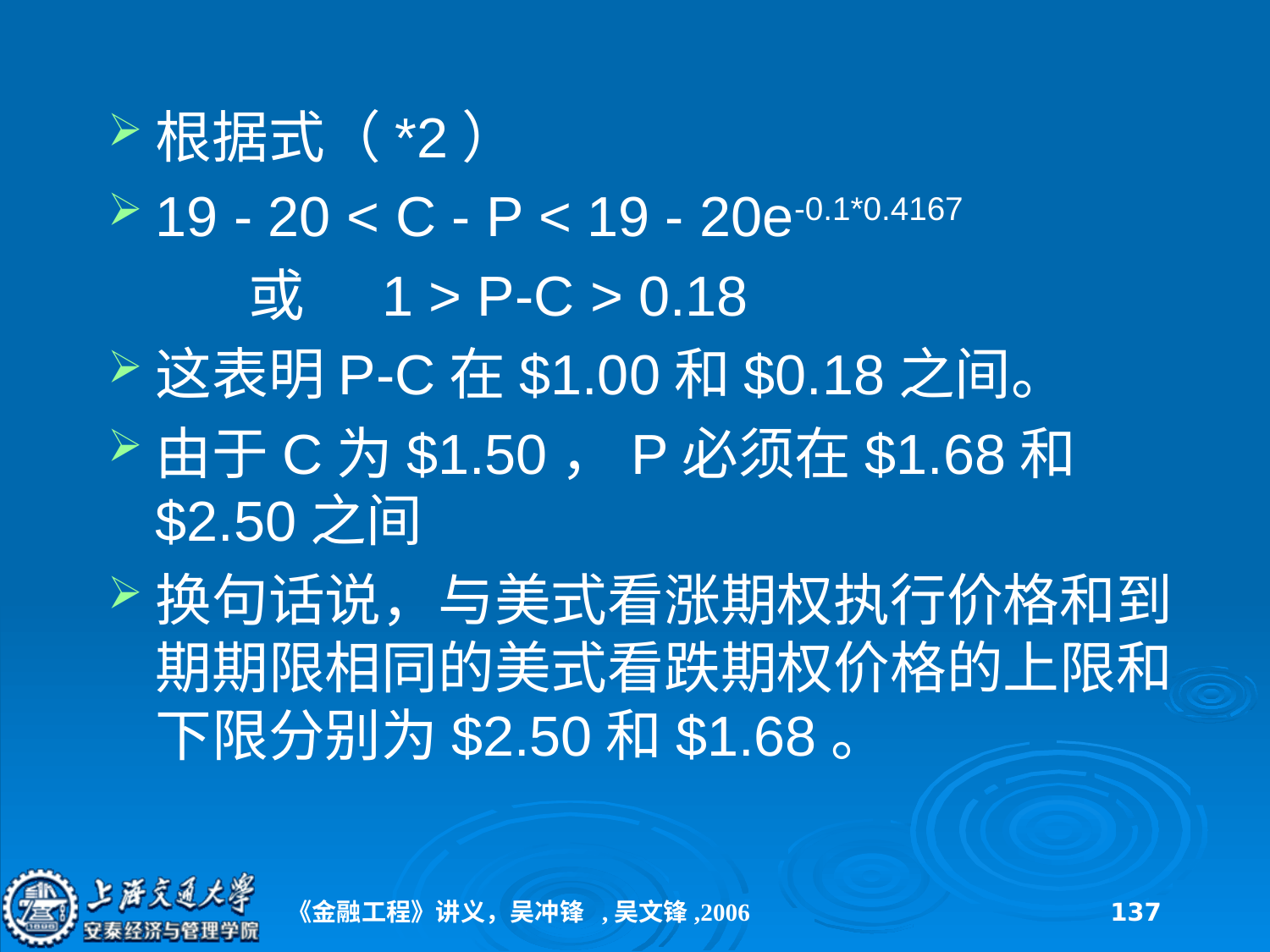

根据式（*2）
19 - 20 < C - P < 19 - 20e-0.1*0.4167
          或     1 > P-C > 0.18
这表明P-C在$1.00和$0.18之间。
由于C为$1.50，P必须在$1.68和$2.50之间
换句话说，与美式看涨期权执行价格和到期期限相同的美式看跌期权价格的上限和下限分别为$2.50和$1.68。